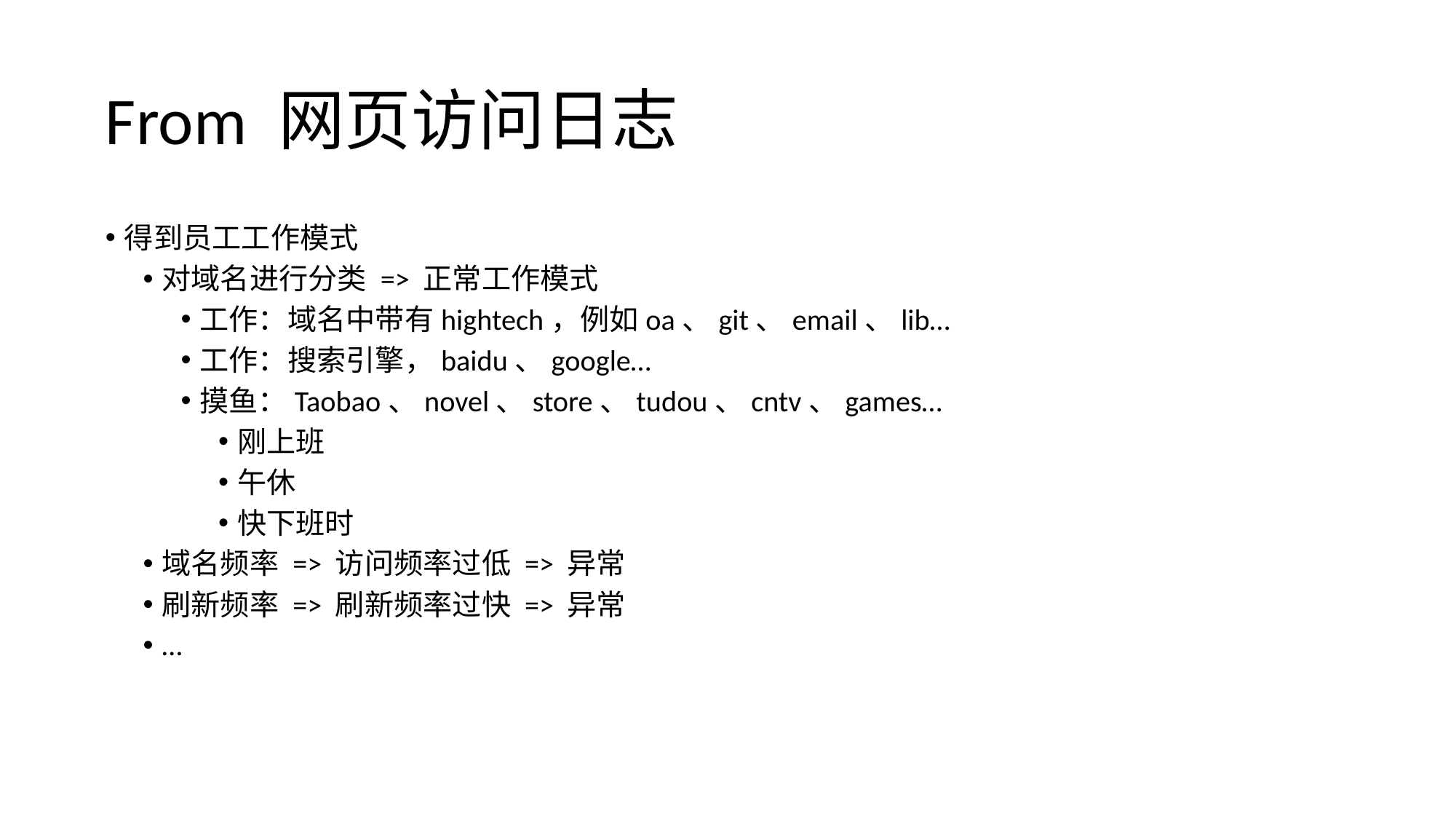

# From 网页访问日志
得到员工工作模式
对域名进行分类 => 正常工作模式
工作：域名中带有hightech，例如oa、git、email、lib…
工作：搜索引擎，baidu、google…
摸鱼：Taobao、novel、store、tudou、cntv、games…
刚上班
午休
快下班时
域名频率 => 访问频率过低 => 异常
刷新频率 => 刷新频率过快 => 异常
…